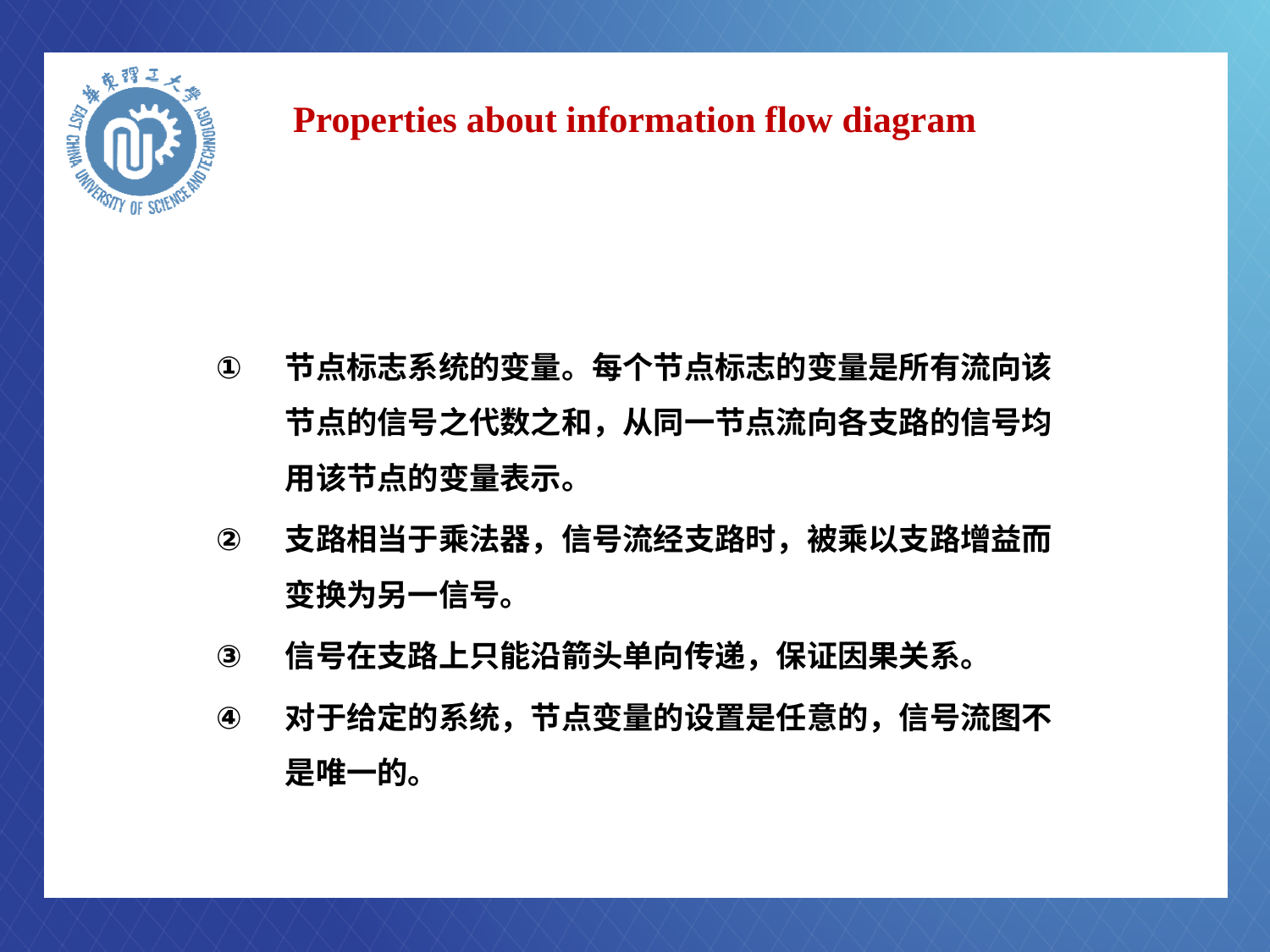

# Properties about information flow diagram
节点标志系统的变量。每个节点标志的变量是所有流向该节点的信号之代数之和，从同一节点流向各支路的信号均用该节点的变量表示。
支路相当于乘法器，信号流经支路时，被乘以支路增益而变换为另一信号。
信号在支路上只能沿箭头单向传递，保证因果关系。
对于给定的系统，节点变量的设置是任意的，信号流图不是唯一的。